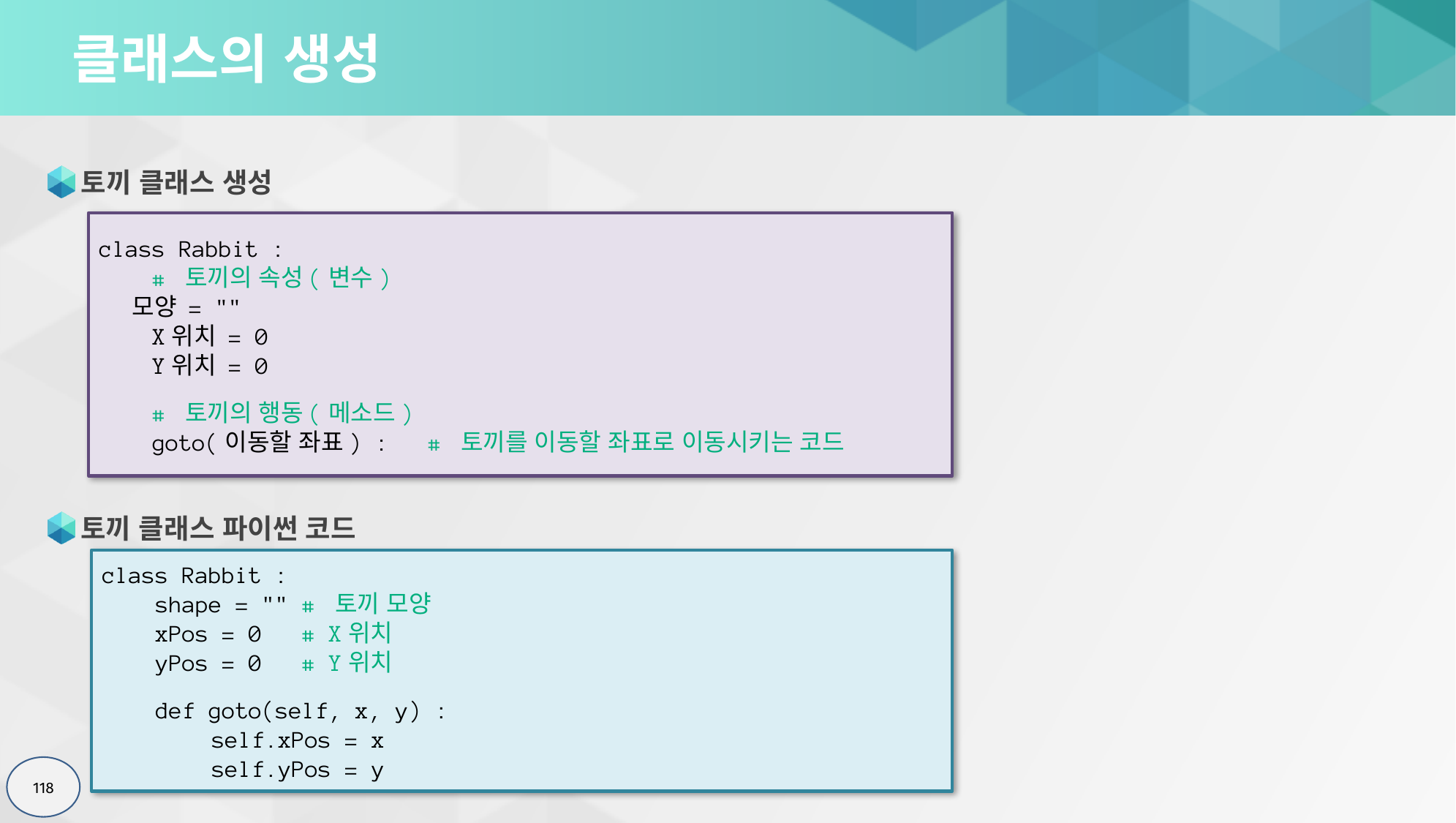

# 클래스의 생성
토끼 클래스 생성
class Rabbit :
    # 토끼의 속성(변수)
    모양 = ""
    X위치 = 0
    Y위치 = 0

    # 토끼의 행동(메소드)
    goto(이동할 좌표) :	# 토끼를 이동할 좌표로 이동시키는 코드
토끼 클래스 파이썬 코드
class Rabbit :
    shape = "" # 토끼 모양
    xPos = 0   # X위치
    yPos = 0   # Y위치

    def goto(self, x, y) :
	self.xPos = x
	self.yPos = y